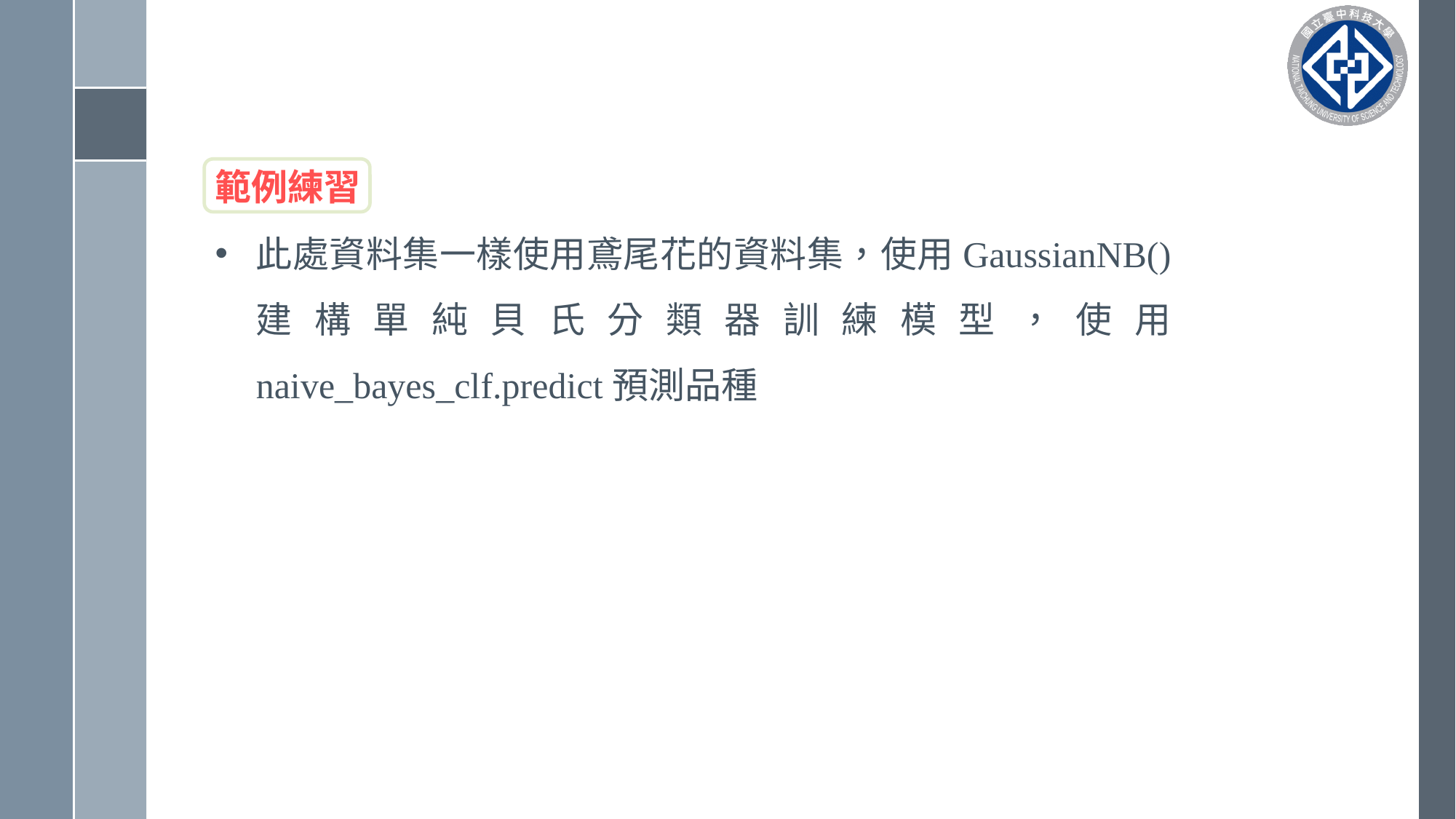

#

範例練習
此處資料集一樣使用鳶尾花的資料集，使用GaussianNB()建構單純貝氏分類器訓練模型，使用naive_bayes_clf.predict預測品種